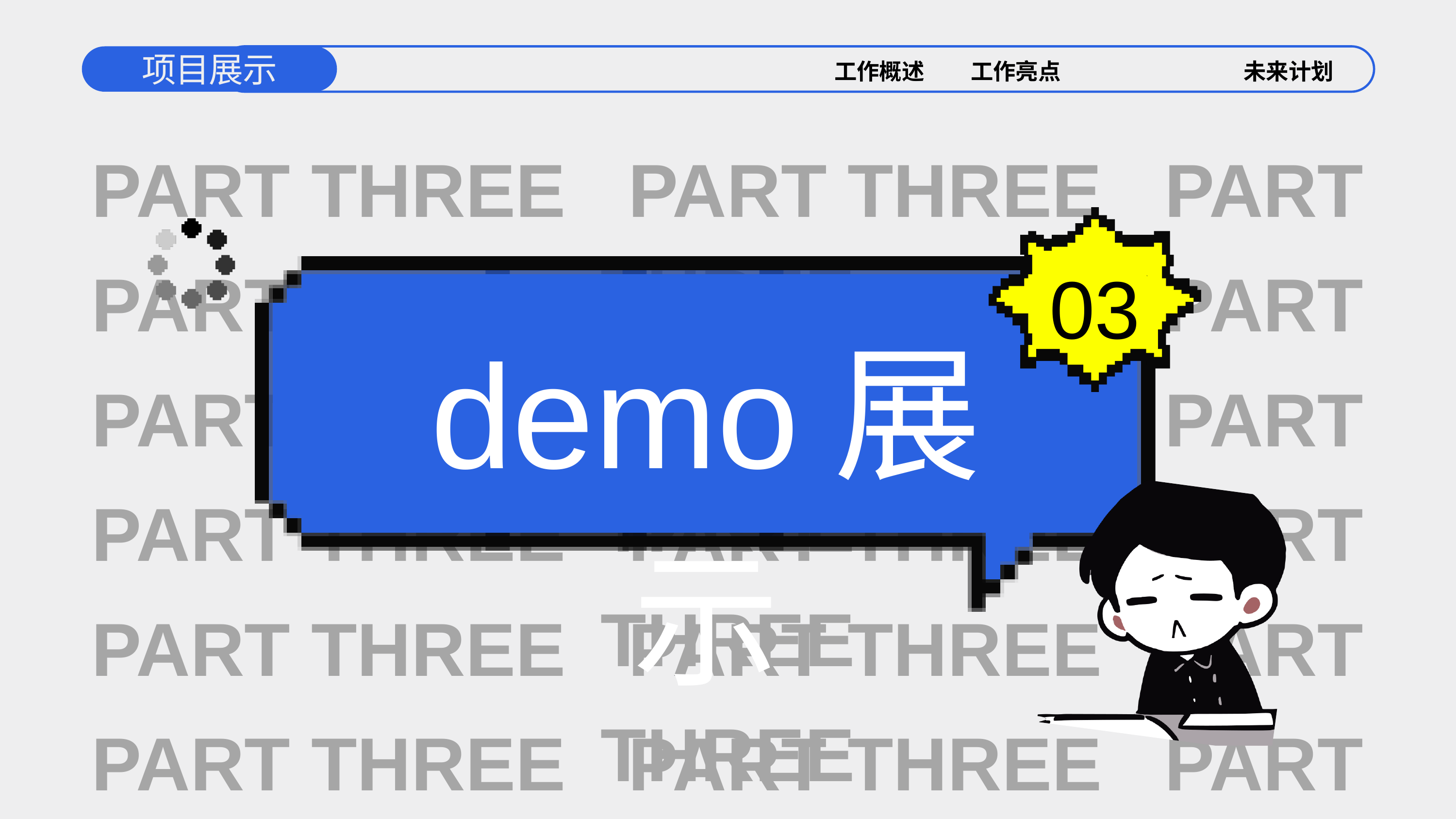

项目展示
工作概述
工作亮点
工作反思
未来计划
PART THREE   PART THREE   PART THREE
PART THREE   PART THREE   PART THREE
PART THREE   PART THREE   PART THREE
PART THREE   PART THREE   PART THREE
PART THREE   PART THREE   PART THREE
PART THREE   PART THREE   PART THREE

03

demo展示